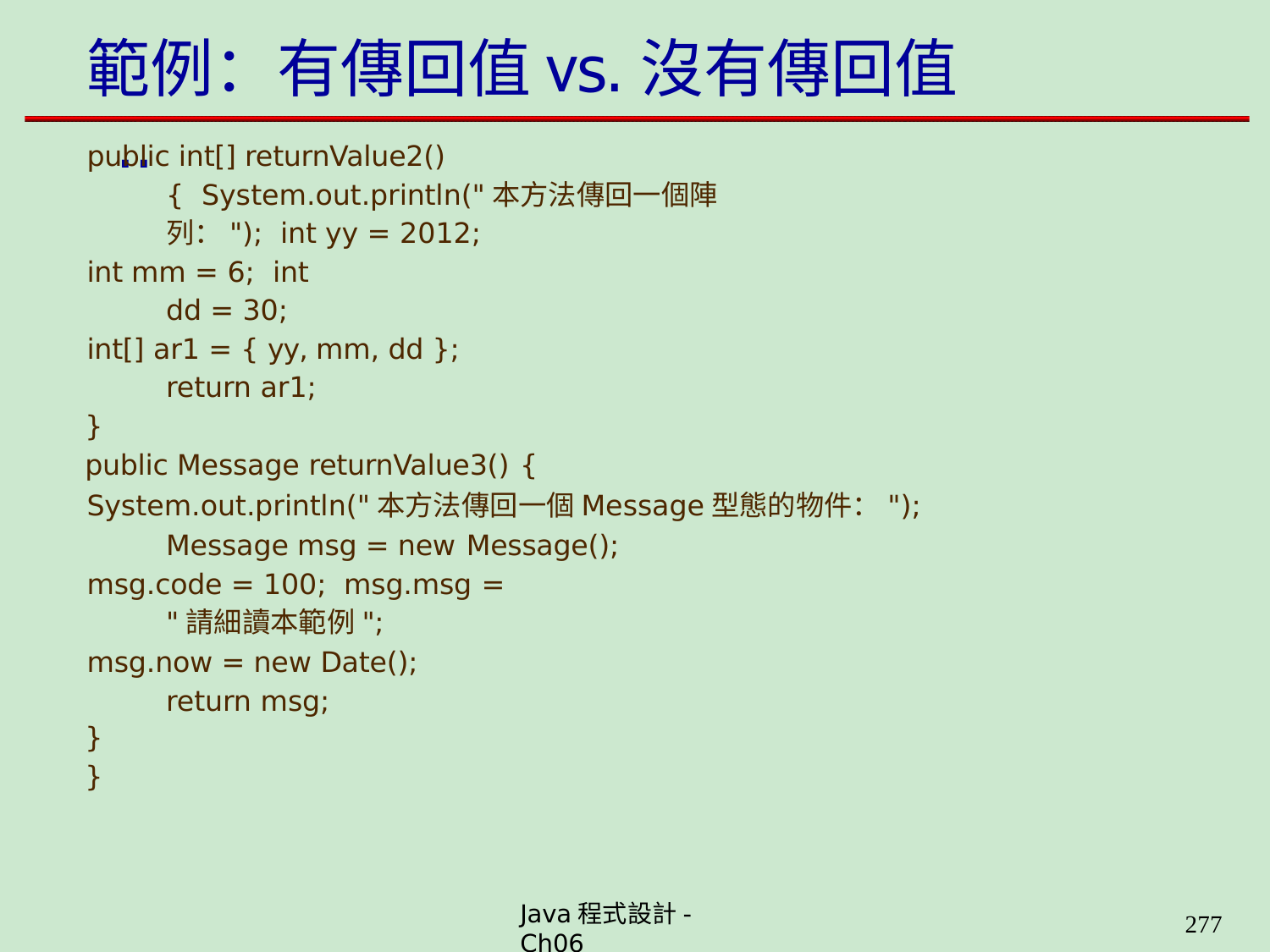

# 範例：有傳回值vs.沒有傳回值 ..
public int[] returnValue2() {  System.out.println("本方法傳回一個陣列：");  int yy = 2012;
int mm = 6;  int dd = 30;
int[] ar1 = { yy, mm, dd };  return ar1;
}
public Message returnValue3() {
System.out.println("本方法傳回一個Message型態的物件：");  Message msg = new Message();
msg.code = 100;  msg.msg = "請細讀本範例";
msg.now = new Date();  return msg;
}
}
Java程式設計-Ch06
277